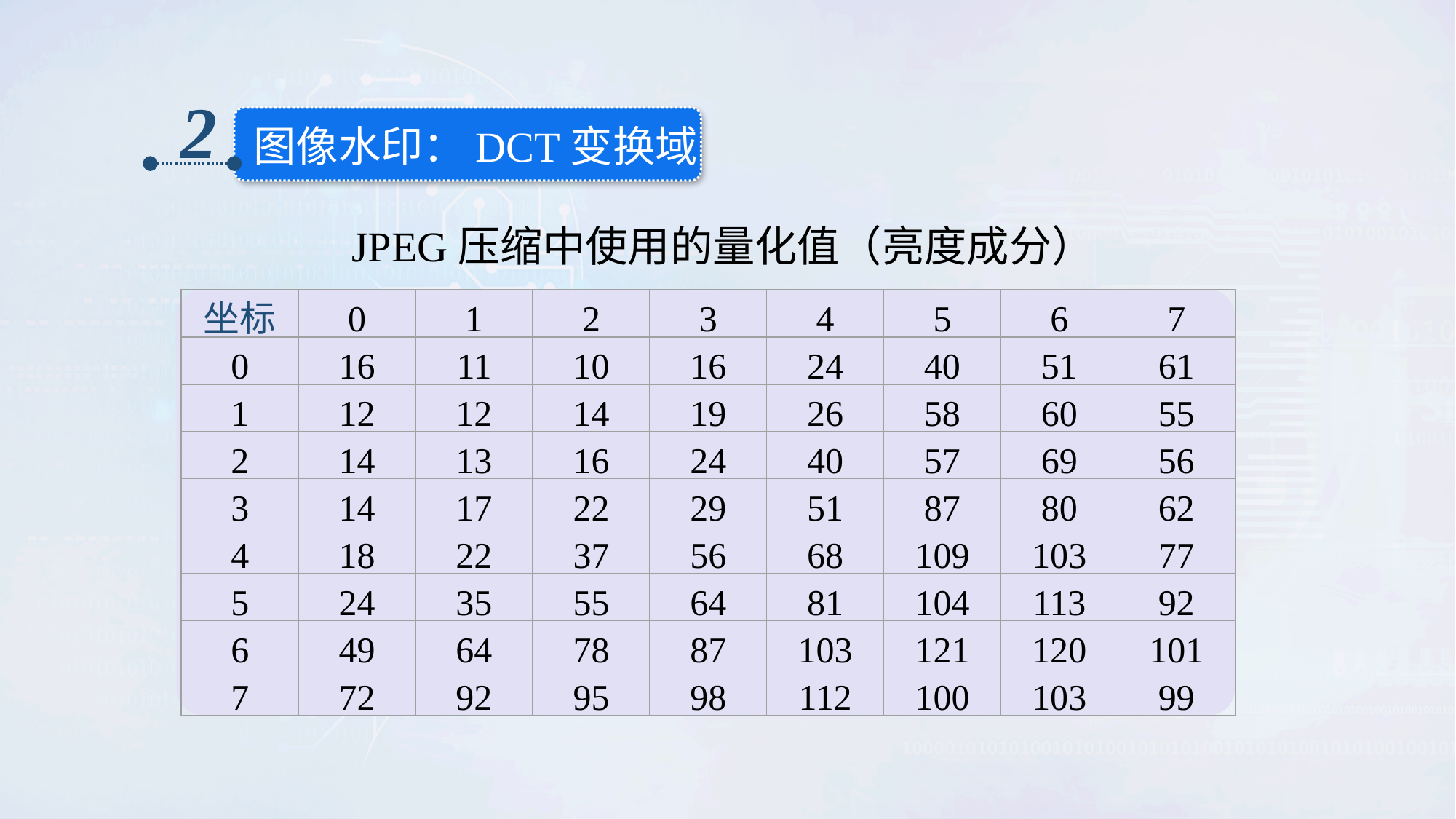

2

图像水印：DCT变换域
JPEG压缩中使用的量化值（亮度成分）

坐标

0

1

2

3

4

5

6

7

0

16

11

10

16

24

40

51

61

1

12

12

14

19

26

58

60

55

2

14

13

16

24

40

57

69

56

3

14

17

22

29

51

87

80

62

4

18

22

37

56

68

109

103

77

5

24

35

55

64

81

104

113

92

6

49

64

78

87

103

121

120

101

7

72

92

95

98

112

100

103

99